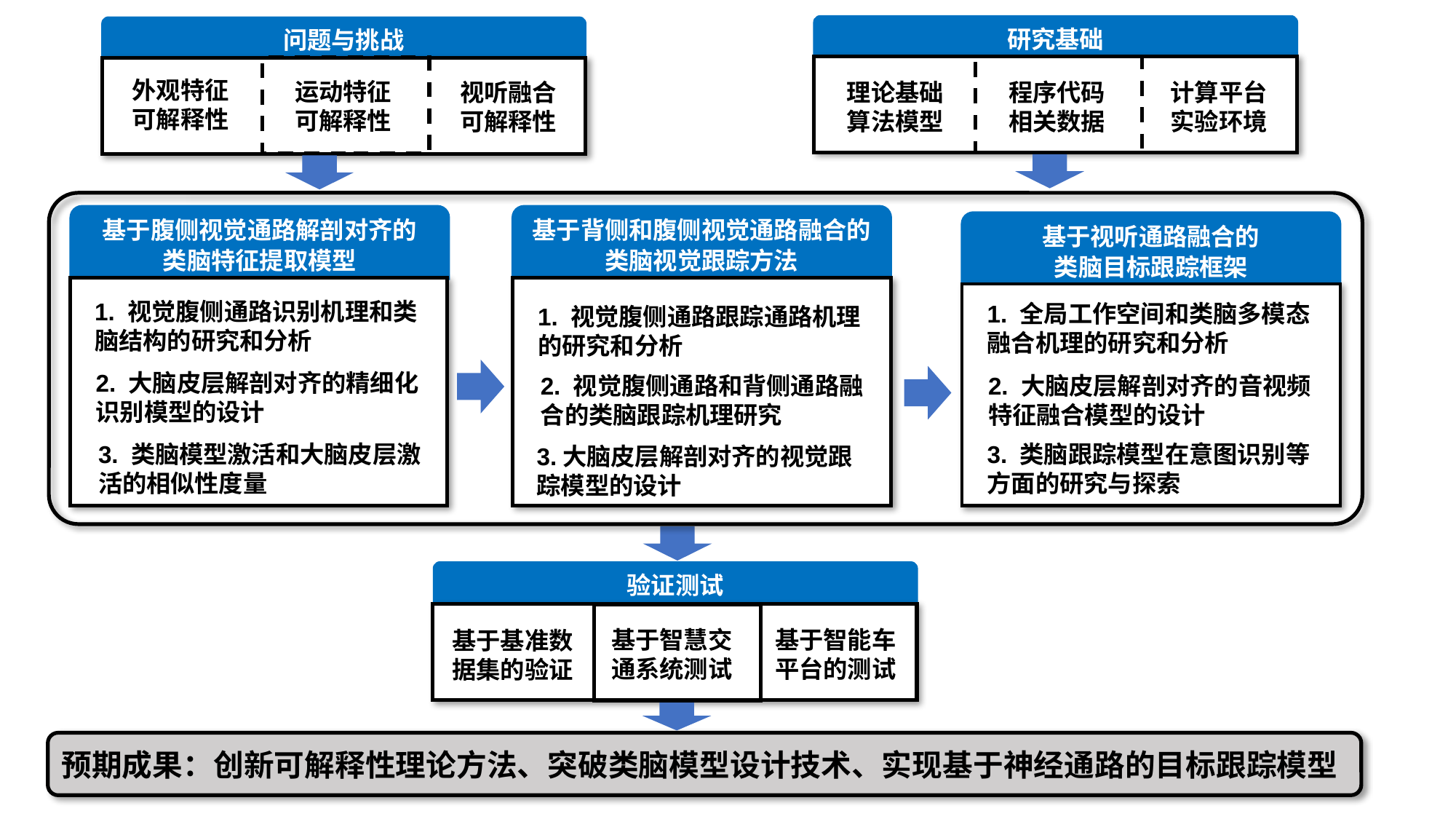

研究基础
问题与挑战

外观特征可解释性
运动特征可解释性
理论基础
算法模型
程序代码
相关数据
计算平台
实验环境
视听融合可解释性

基于腹侧视觉通路解剖对齐的
类脑特征提取模型
基于背侧和腹侧视觉通路融合的
类脑视觉跟踪方法
基于视听通路融合的
类脑目标跟踪框架

1. 视觉腹侧通路识别机理和类脑结构的研究和分析
1. 全局工作空间和类脑多模态融合机理的研究和分析
1. 视觉腹侧通路跟踪通路机理的研究和分析

2. 大脑皮层解剖对齐的精细化识别模型的设计
2. 大脑皮层解剖对齐的音视频特征融合模型的设计
2. 视觉腹侧通路和背侧通路融合的类脑跟踪机理研究

3. 类脑跟踪模型在意图识别等方面的研究与探索
3. 类脑模型激活和大脑皮层激活的相似性度量
3.大脑皮层解剖对齐的视觉跟踪模型的设计

验证测试

基于智慧交通系统测试
基于智能车平台的测试
基于基准数据集的验证

预期成果：创新可解释性理论方法、突破类脑模型设计技术、实现基于神经通路的目标跟踪模型